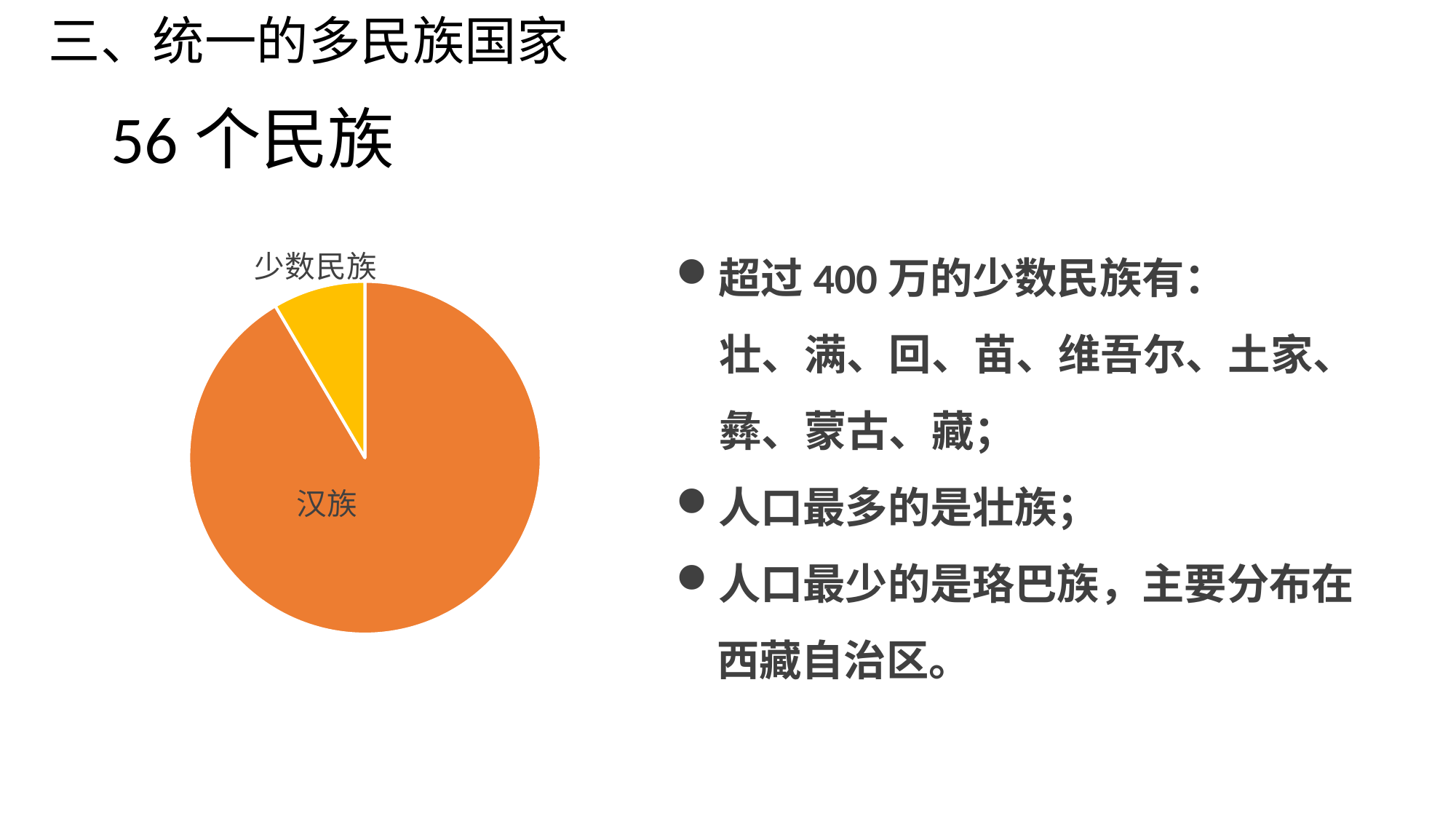

三、统一的多民族国家
# 56个民族
超过400万的少数民族有：
壮、满、回、苗、维吾尔、土家、彝、蒙古、藏；
人口最多的是壮族；
人口最少的是珞巴族，主要分布在西藏自治区。

### Chart

| Category | 列1 |
|---|---|
| 汉族 | 0.915 |
| 少数民族 | 0.085 |